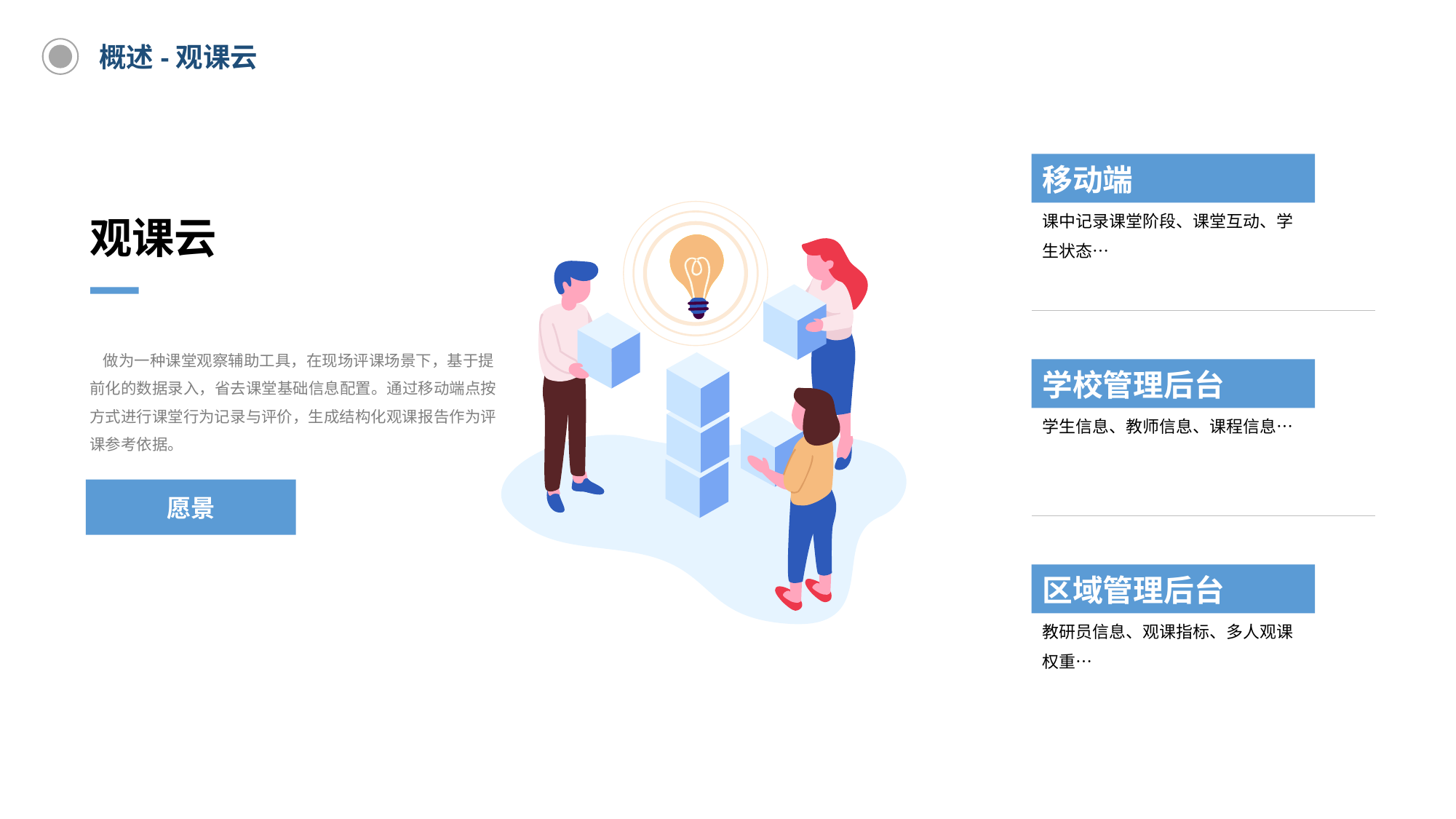

概述-观课云

移动端
观课云
课中记录课堂阶段、课堂互动、学生状态…

   做为一种课堂观察辅助工具，在现场评课场景下，基于提前化的数据录入，省去课堂基础信息配置。通过移动端点按方式进行课堂行为记录与评价，生成结构化观课报告作为评课参考依据。
学校管理后台
学生信息、教师信息、课程信息…
愿景
区域管理后台
教研员信息、观课指标、多人观课权重…